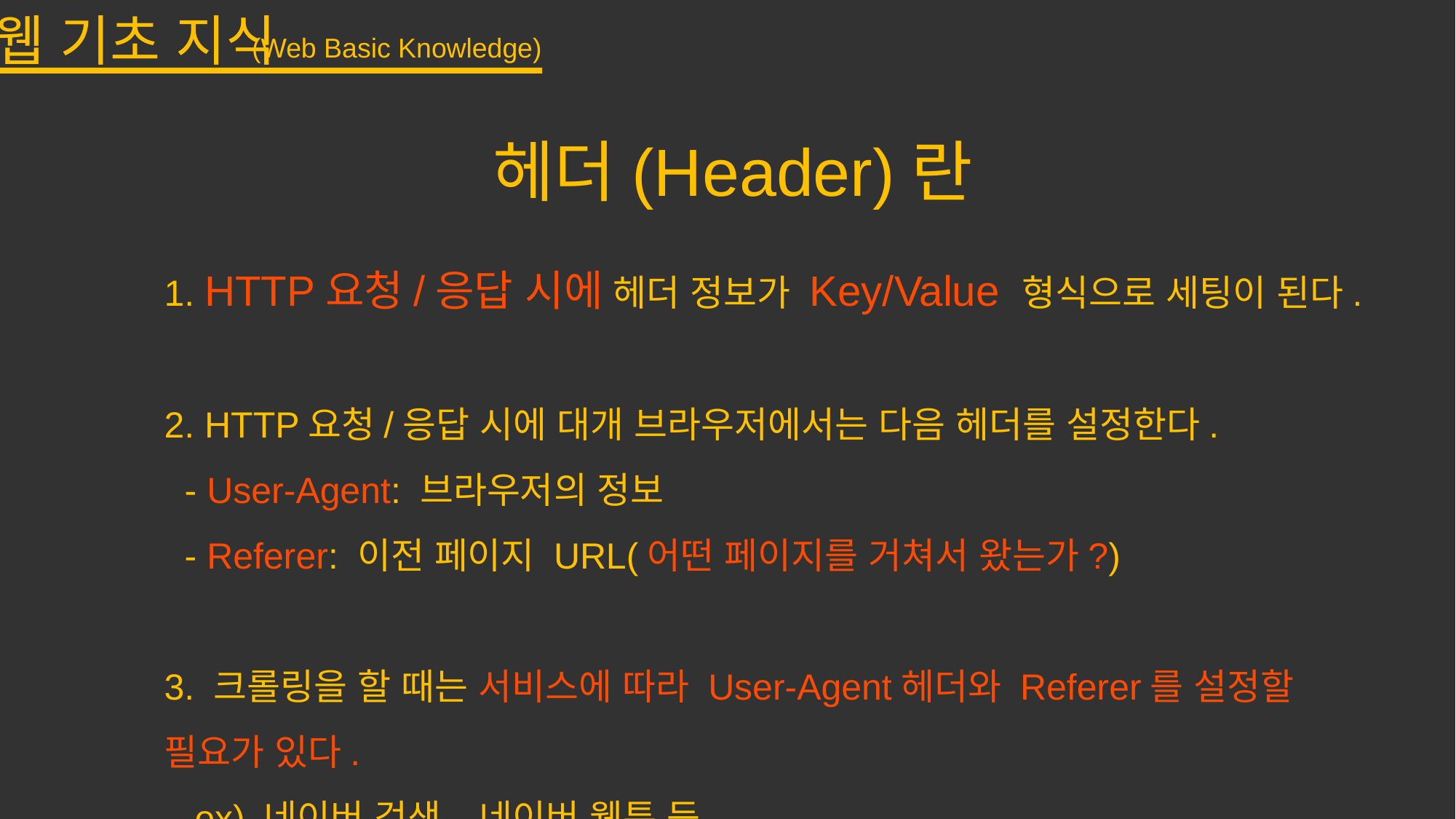

웹 기초 지식
(Web Basic Knowledge)

헤더(Header)란
1. HTTP요청/응답 시에 헤더 정보가 Key/Value 형식으로 세팅이 된다.

2. HTTP요청/응답 시에 대개 브라우저에서는 다음 헤더를 설정한다.
  - User-Agent: 브라우저의 정보
  - Referer: 이전 페이지 URL(어떤 페이지를 거쳐서 왔는가?)

3. 크롤링을 할 때는 서비스에 따라 User-Agent헤더와 Referer를 설정할 필요가 있다.
   ex) 네이버 검색, 네이버 웹툰 등